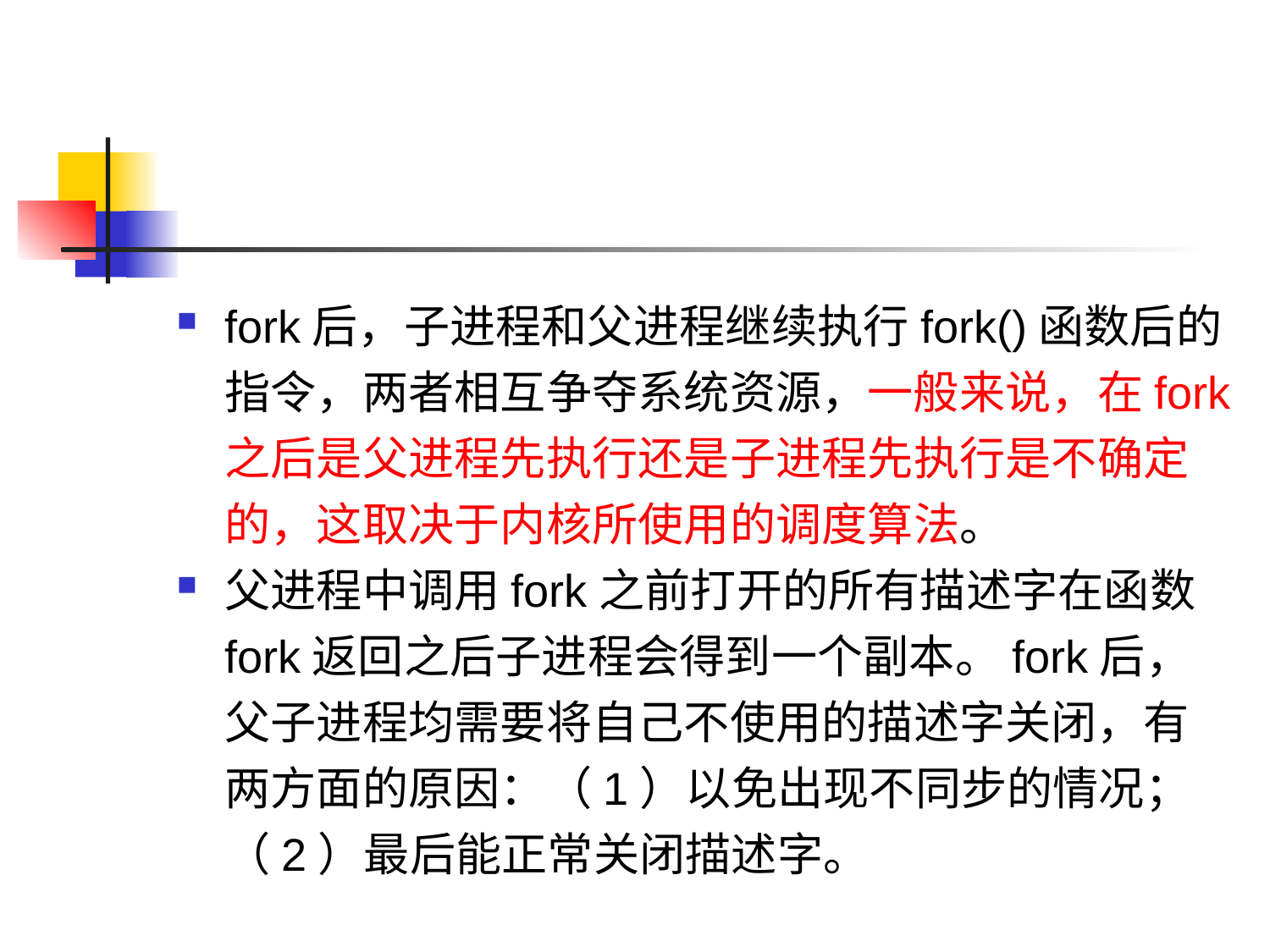

#
fork后，子进程和父进程继续执行fork()函数后的指令，两者相互争夺系统资源，一般来说，在fork之后是父进程先执行还是子进程先执行是不确定的，这取决于内核所使用的调度算法。
父进程中调用fork之前打开的所有描述字在函数fork返回之后子进程会得到一个副本。fork后，父子进程均需要将自己不使用的描述字关闭，有两方面的原因：（1）以免出现不同步的情况；（2）最后能正常关闭描述字。